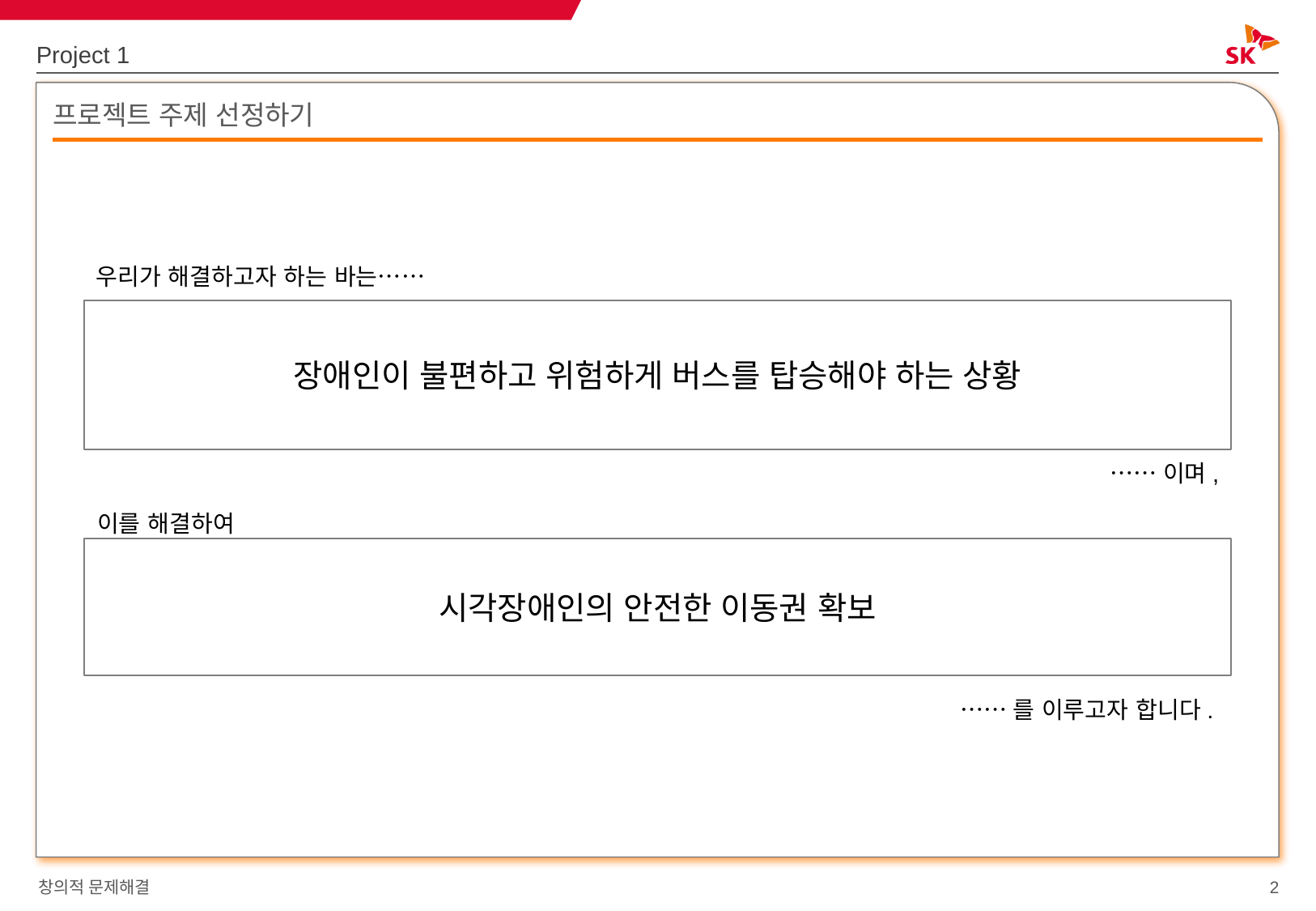

Project 1
# 프로젝트 주제 선정하기
우리가 해결하고자 하는 바는……
장애인이 불편하고 위험하게 버스를 탑승해야 하는 상황
……이며,
이를 해결하여
시각장애인의 안전한 이동권 확보
……를 이루고자 합니다.